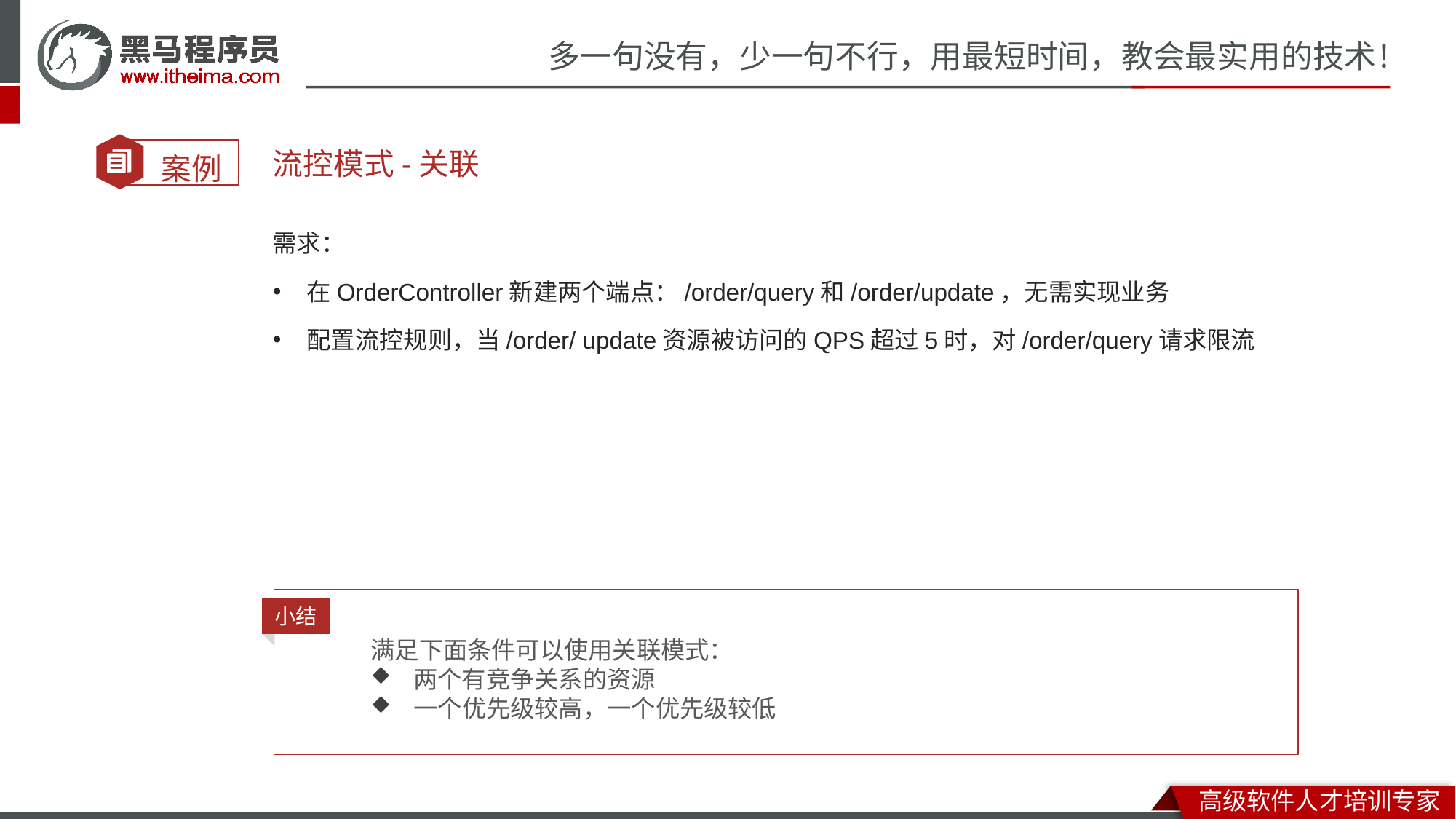

流控模式-关联
需求：
在OrderController新建两个端点：/order/query和/order/update，无需实现业务
配置流控规则，当/order/ update资源被访问的QPS超过5时，对/order/query请求限流

小结
满足下面条件可以使用关联模式：
两个有竞争关系的资源
一个优先级较高，一个优先级较低